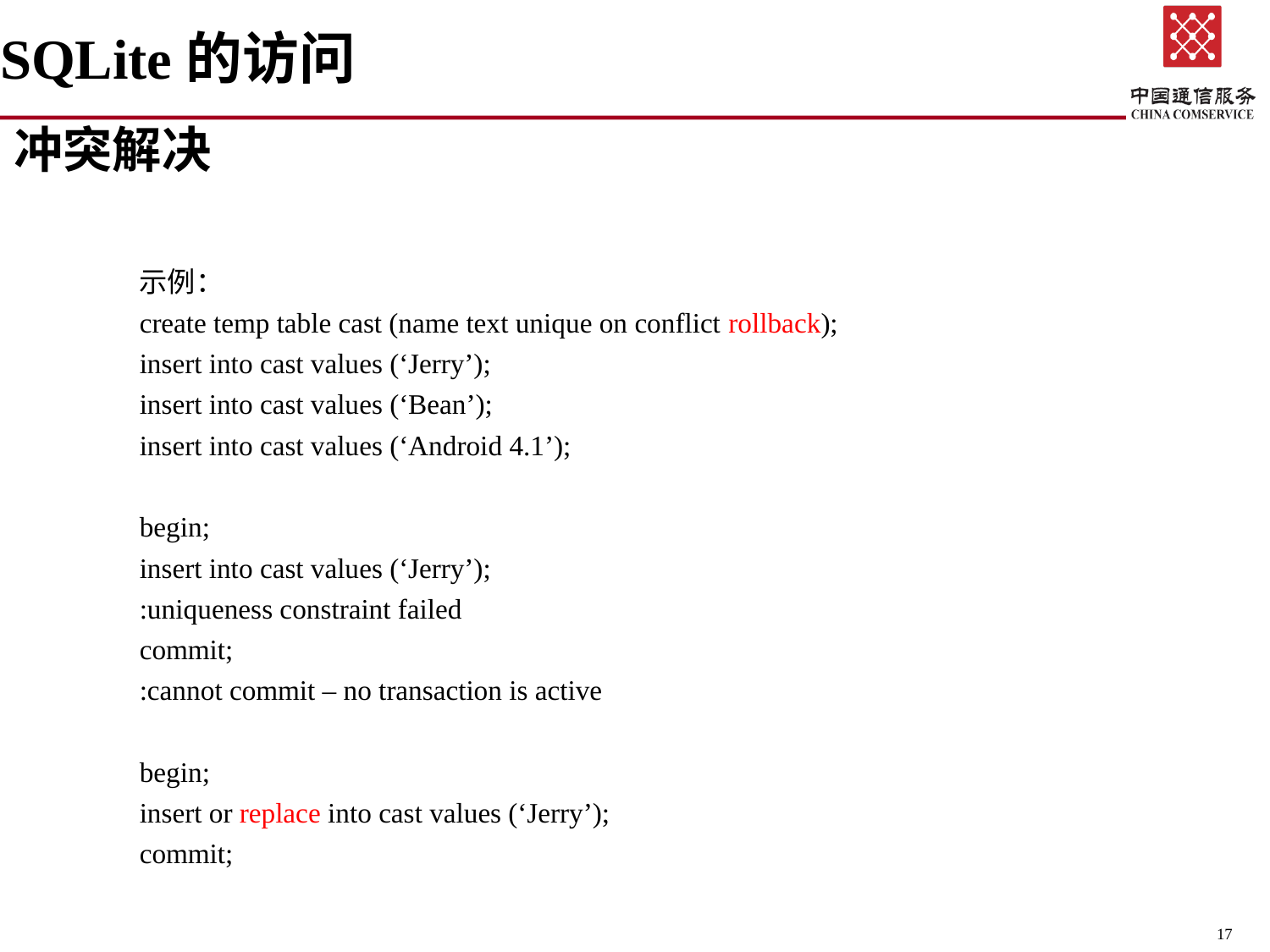

SQLite的访问
冲突解决
	示例：
	create temp table cast (name text unique on conflict rollback);
	insert into cast values (‘Jerry’);
	insert into cast values (‘Bean’);
	insert into cast values (‘Android 4.1’);

	begin;
	insert into cast values (‘Jerry’);
	:uniqueness constraint failed
	commit;
	:cannot commit – no transaction is active

	begin;
	insert or replace into cast values (‘Jerry’);
	commit;